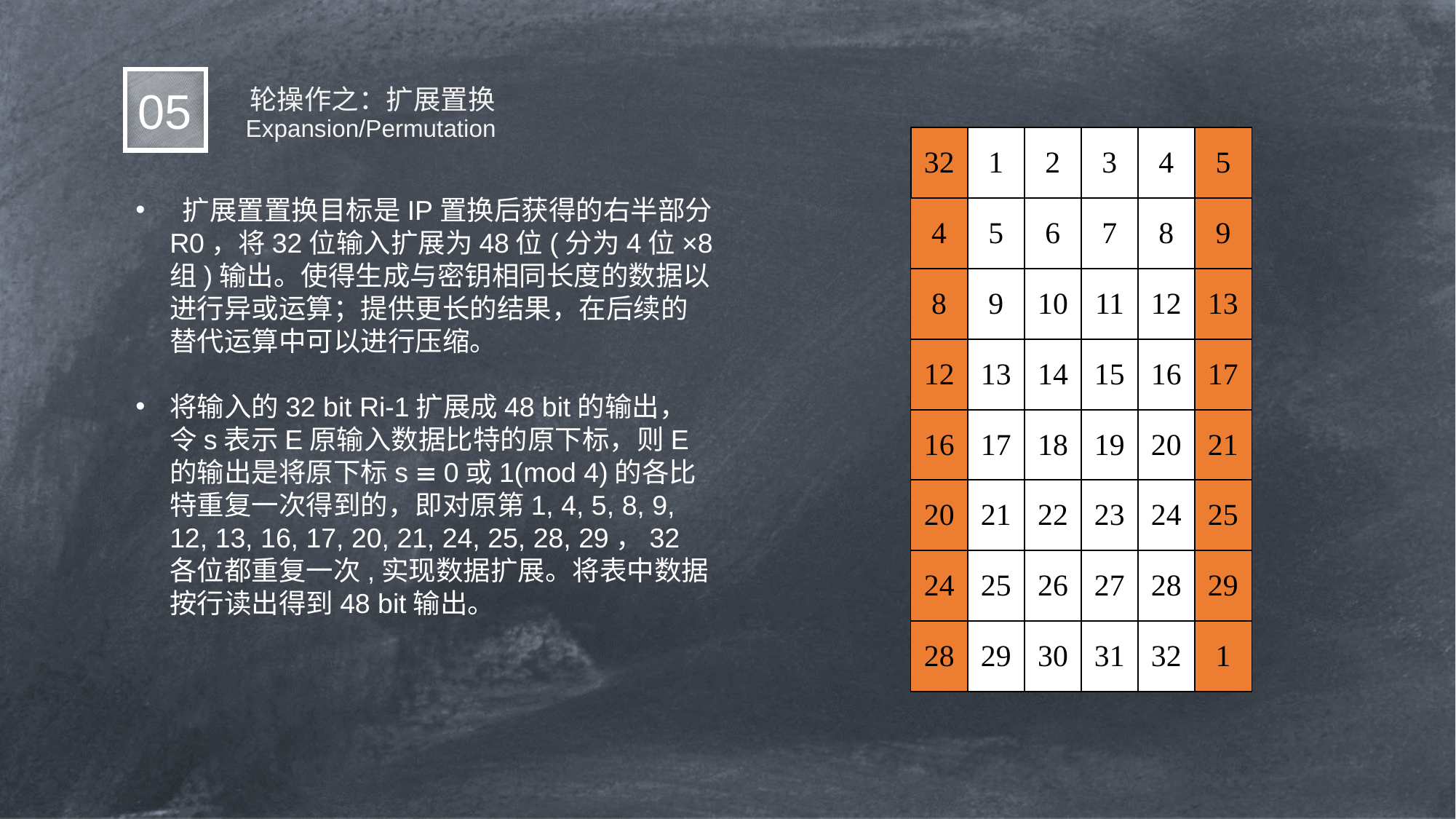

轮操作之：扩展置换

05
  Expansion/Permutation
| 32 | 1 | 2 | 3 | 4 | 5 |
| --- | --- | --- | --- | --- | --- |
| 4 | 5 | 6 | 7 | 8 | 9 |
| 8 | 9 | 10 | 11 | 12 | 13 |
| 12 | 13 | 14 | 15 | 16 | 17 |
| 16 | 17 | 18 | 19 | 20 | 21 |
| 20 | 21 | 22 | 23 | 24 | 25 |
| 24 | 25 | 26 | 27 | 28 | 29 |
| 28 | 29 | 30 | 31 | 32 | 1 |
 扩展置置换目标是IP置换后获得的右半部分R0，将32位输入扩展为48位(分为4位×8组)输出。使得生成与密钥相同长度的数据以进行异或运算；提供更长的结果，在后续的替代运算中可以进行压缩。

将输入的32 bit Ri-1扩展成48 bit的输出，令s表示E原输入数据比特的原下标，则E的输出是将原下标s ≡ 0或1(mod 4)的各比特重复一次得到的，即对原第1, 4, 5, 8, 9, 12, 13, 16, 17, 20, 21, 24, 25, 28, 29，32各位都重复一次,实现数据扩展。将表中数据按行读出得到48 bit输出。